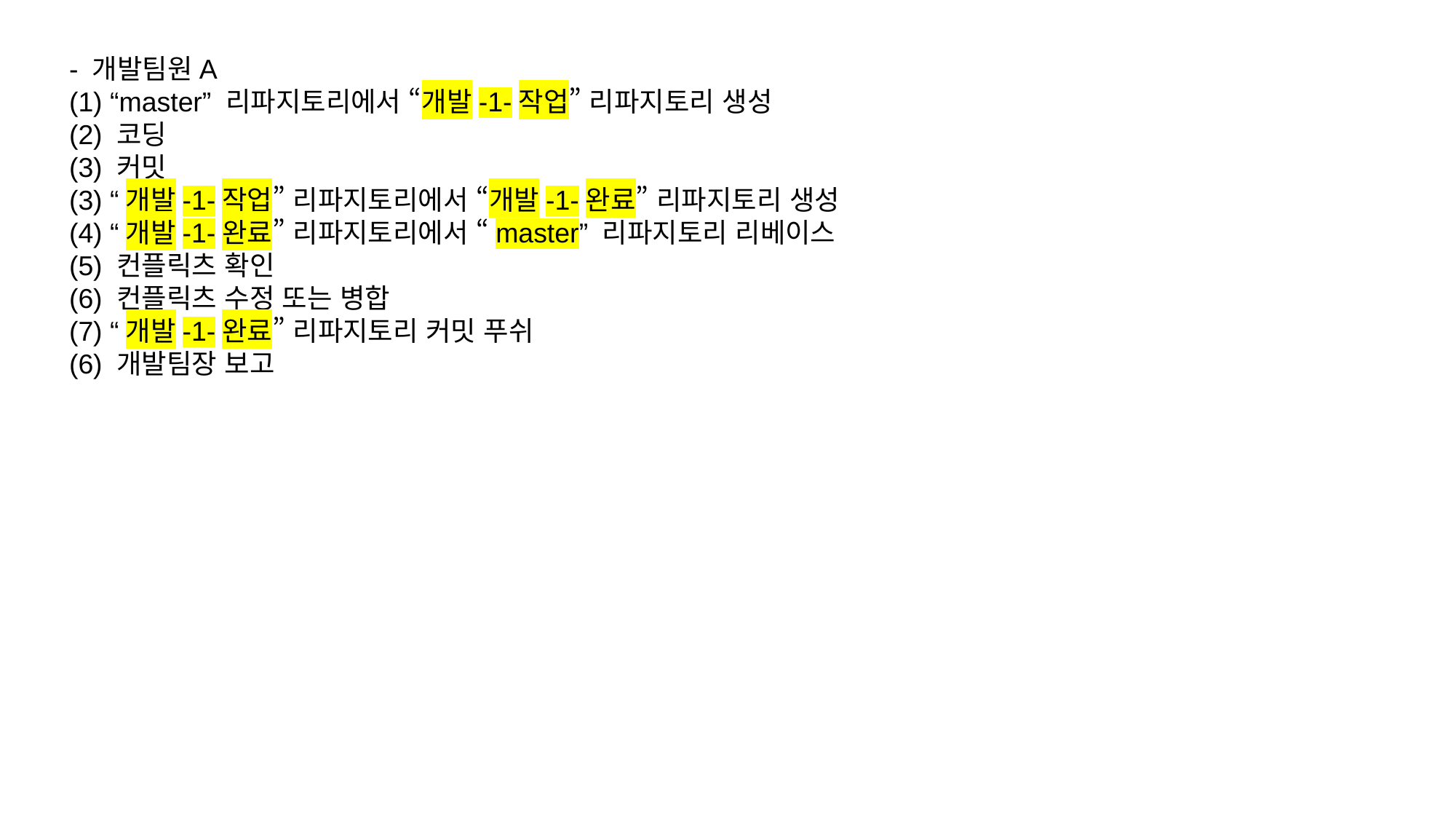

- 개발팀원A
(1) “master” 리파지토리에서 “개발-1-작업” 리파지토리 생성
(2) 코딩
(3) 커밋
(3) “개발-1-작업” 리파지토리에서 “개발-1-완료” 리파지토리 생성
(4) “개발-1-완료” 리파지토리에서 “master” 리파지토리 리베이스
(5) 컨플릭츠 확인
(6) 컨플릭츠 수정 또는 병합
(7) “개발-1-완료” 리파지토리 커밋 푸쉬
(6) 개발팀장 보고